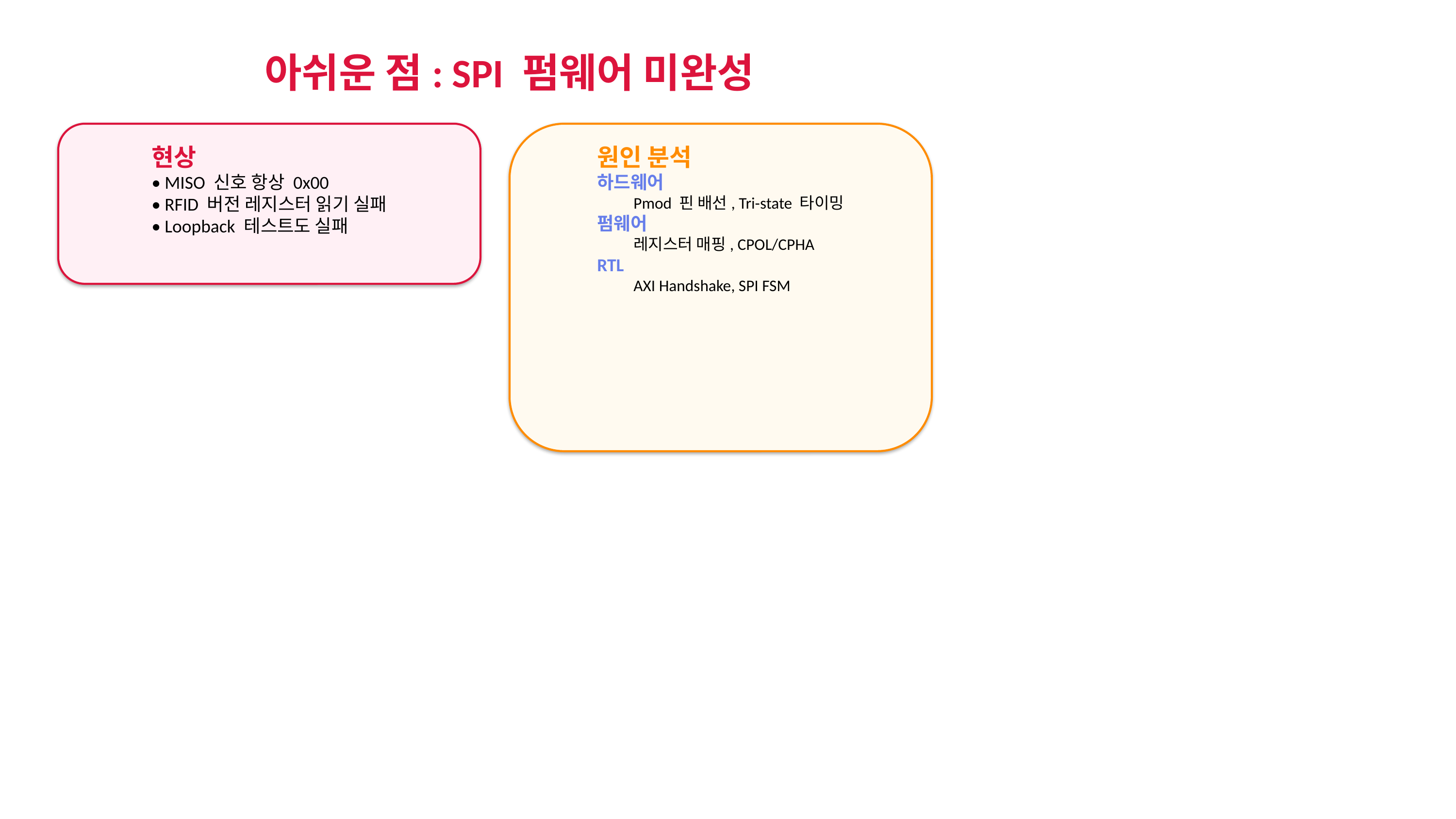

아쉬운 점: SPI 펌웨어 미완성

현상
• MISO 신호 항상 0x00
• RFID 버전 레지스터 읽기 실패
• Loopback 테스트도 실패
원인 분석
하드웨어
Pmod 핀 배선, Tri-state 타이밍
펌웨어
레지스터 매핑, CPOL/CPHA
RTL
AXI Handshake, SPI FSM